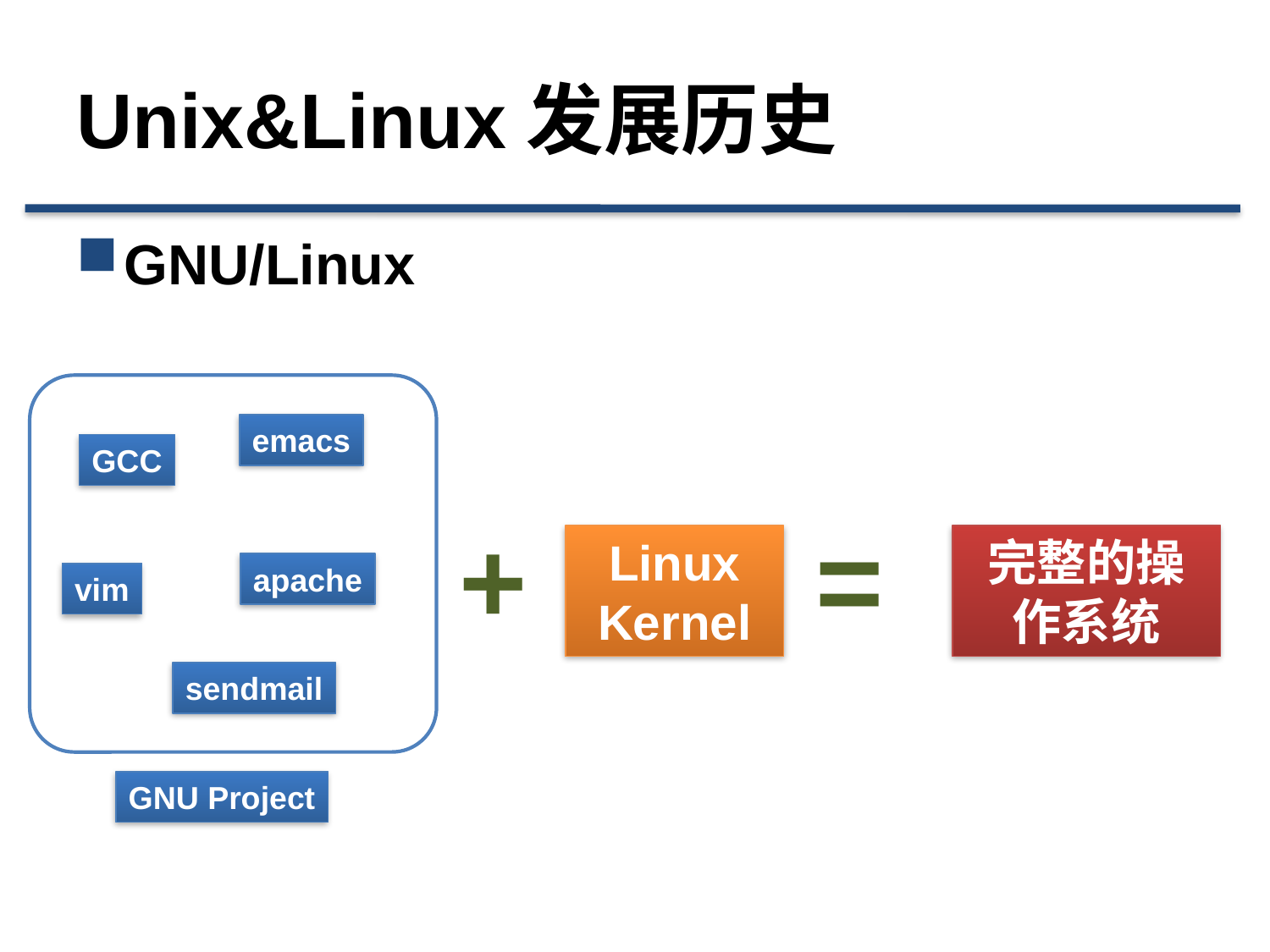

# Unix&Linux发展历史
GNU/Linux

emacs
GCC
+
=
Linux
Kernel
完整的操作系统
apache
vim
sendmail
GNU Project